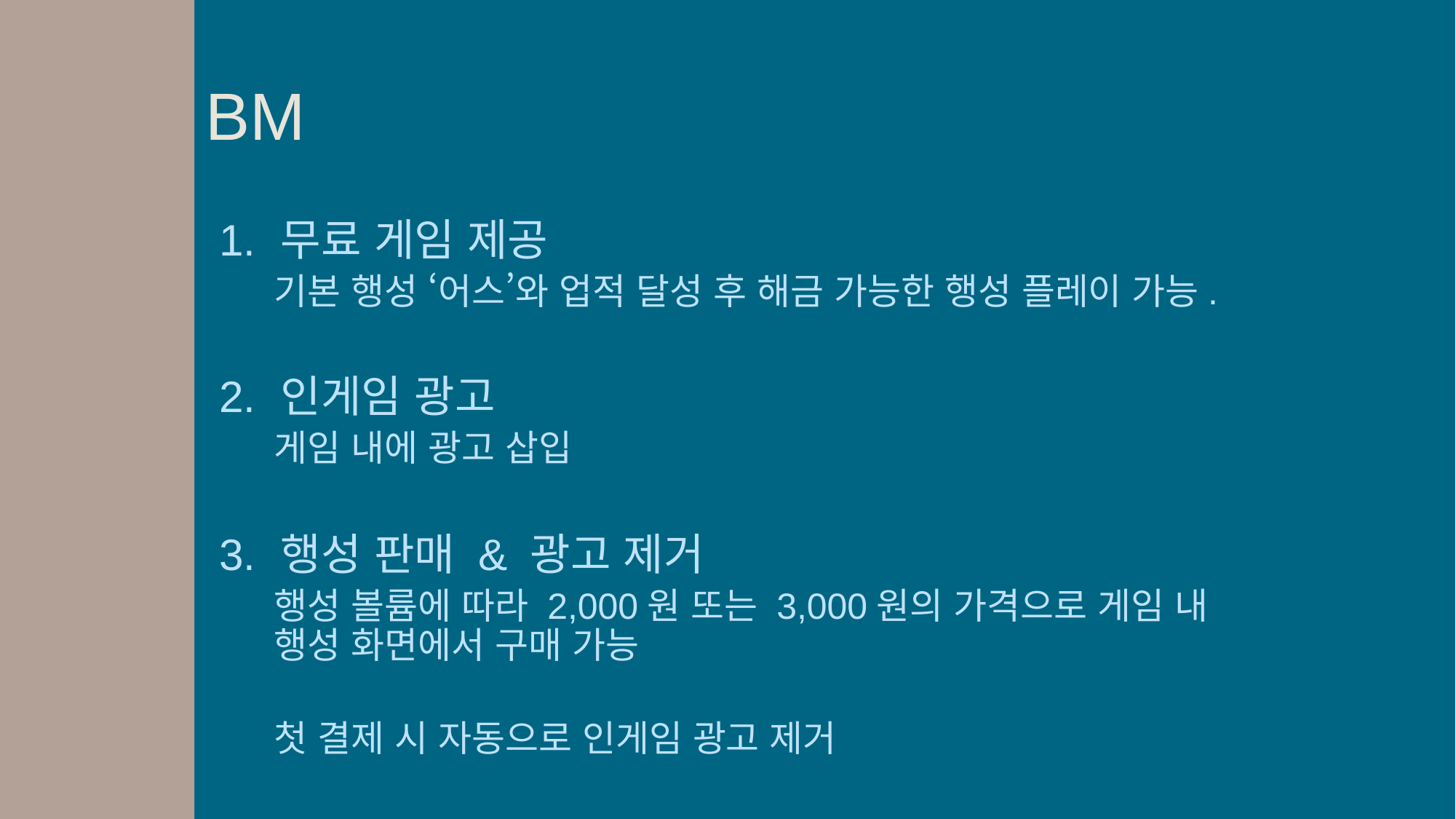

# BM
무료 게임 제공
기본 행성 ‘어스’와 업적 달성 후 해금 가능한 행성 플레이 가능.

인게임 광고
게임 내에 광고 삽입

행성 판매 & 광고 제거
행성 볼륨에 따라 2,000원 또는 3,000원의 가격으로 게임 내 행성 화면에서 구매 가능

첫 결제 시 자동으로 인게임 광고 제거